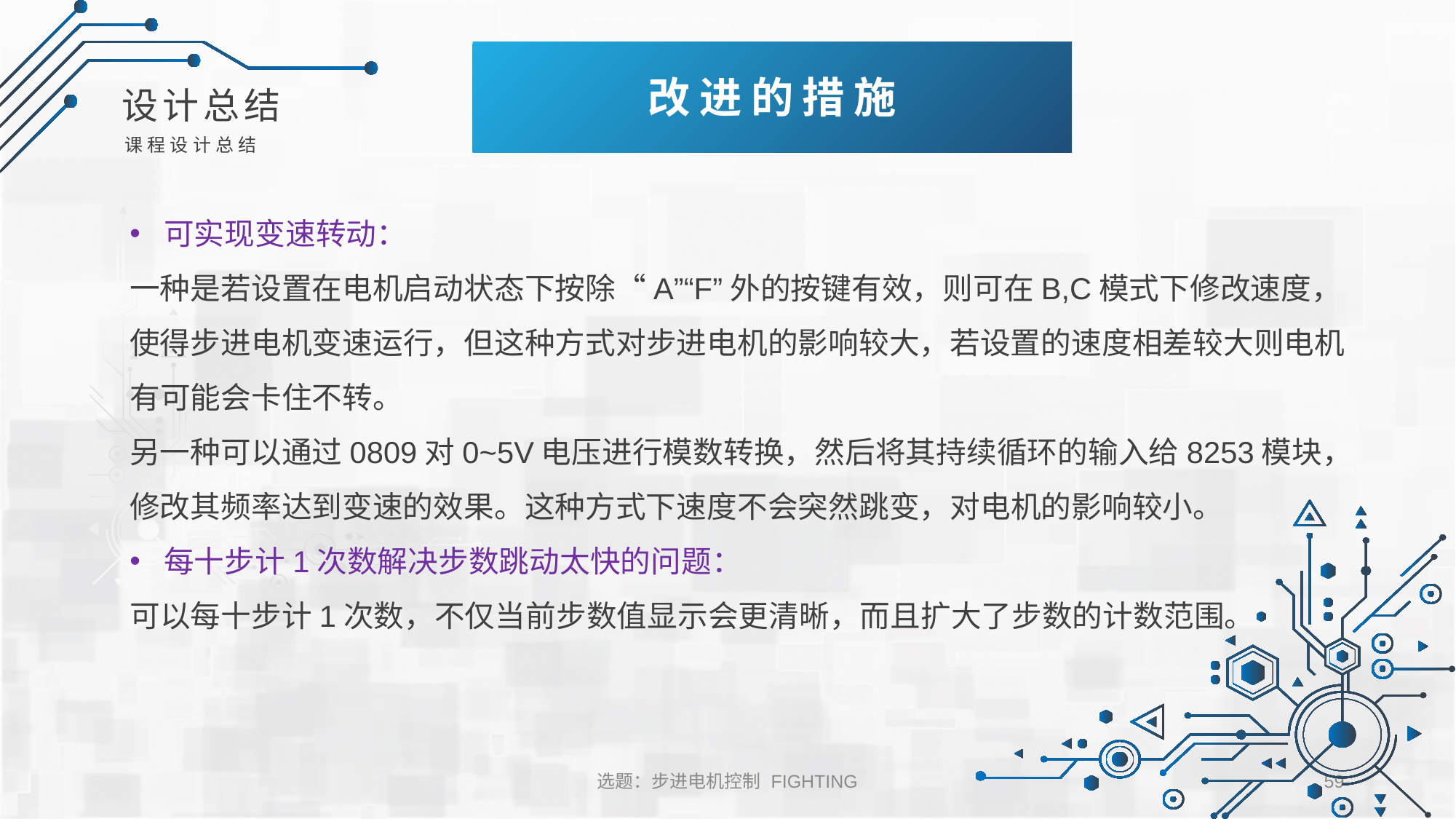

改进的措施
序模块组成
设计总结
课程设计总结
可实现变速转动：
一种是若设置在电机启动状态下按除“A”“F”外的按键有效，则可在B,C模式下修改速度，使得步进电机变速运行，但这种方式对步进电机的影响较大，若设置的速度相差较大则电机有可能会卡住不转。
另一种可以通过0809对0~5V电压进行模数转换，然后将其持续循环的输入给8253模块，修改其频率达到变速的效果。这种方式下速度不会突然跳变，对电机的影响较小。
每十步计1次数解决步数跳动太快的问题：
可以每十步计1次数，不仅当前步数值显示会更清晰，而且扩大了步数的计数范围。

选题：步进电机控制 FIGHTING
59